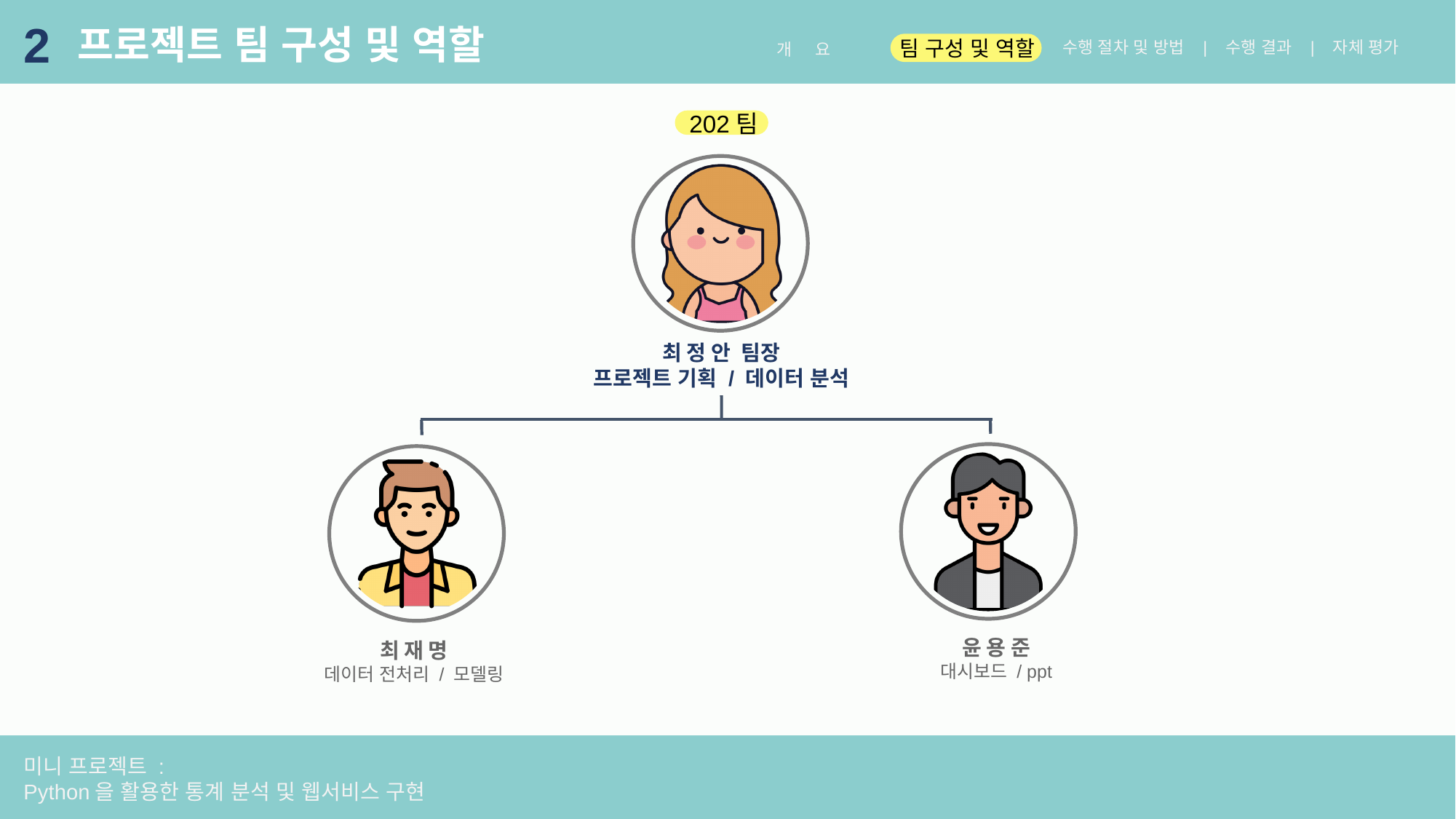

2
프로젝트 팀 구성 및 역할
팀 구성 및 역할
수행 절차 및 방법   |   수행 결과   |   자체 평가

개 요
202팀

최정안 팀장
프로젝트 기획 / 데이터 분석

윤용준
대시보드 / ppt
최재명
데이터 전처리 / 모델링
미니 프로젝트 :
Python을 활용한 통계 분석 및 웹서비스 구현